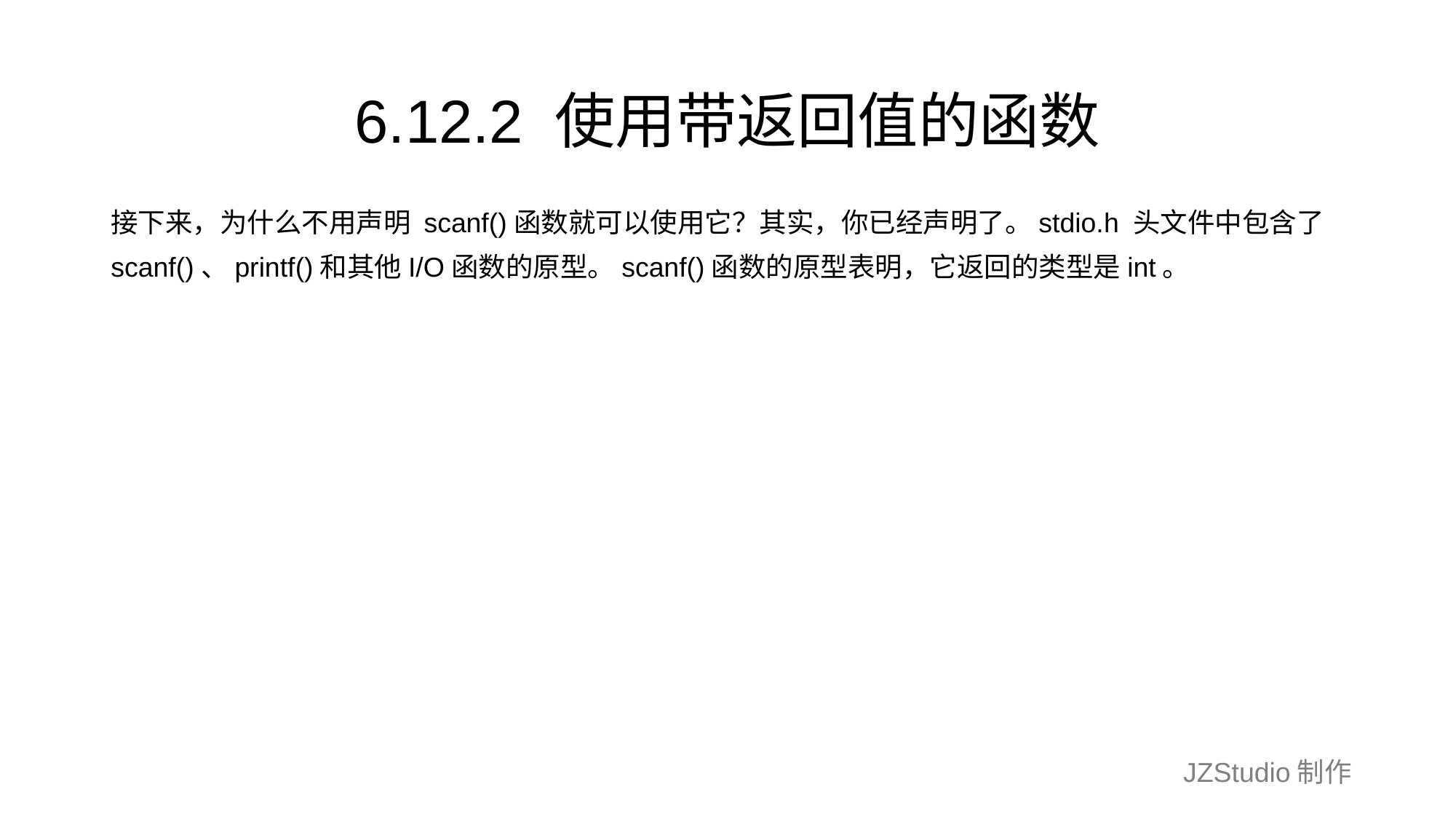

# 6.12.2 使用带返回值的函数
接下来，为什么不用声明 scanf()函数就可以使用它？其实，你已经声明了。stdio.h 头文件中包含了
scanf()、printf()和其他I/O函数的原型。scanf()函数的原型表明，它返回的类型是int。